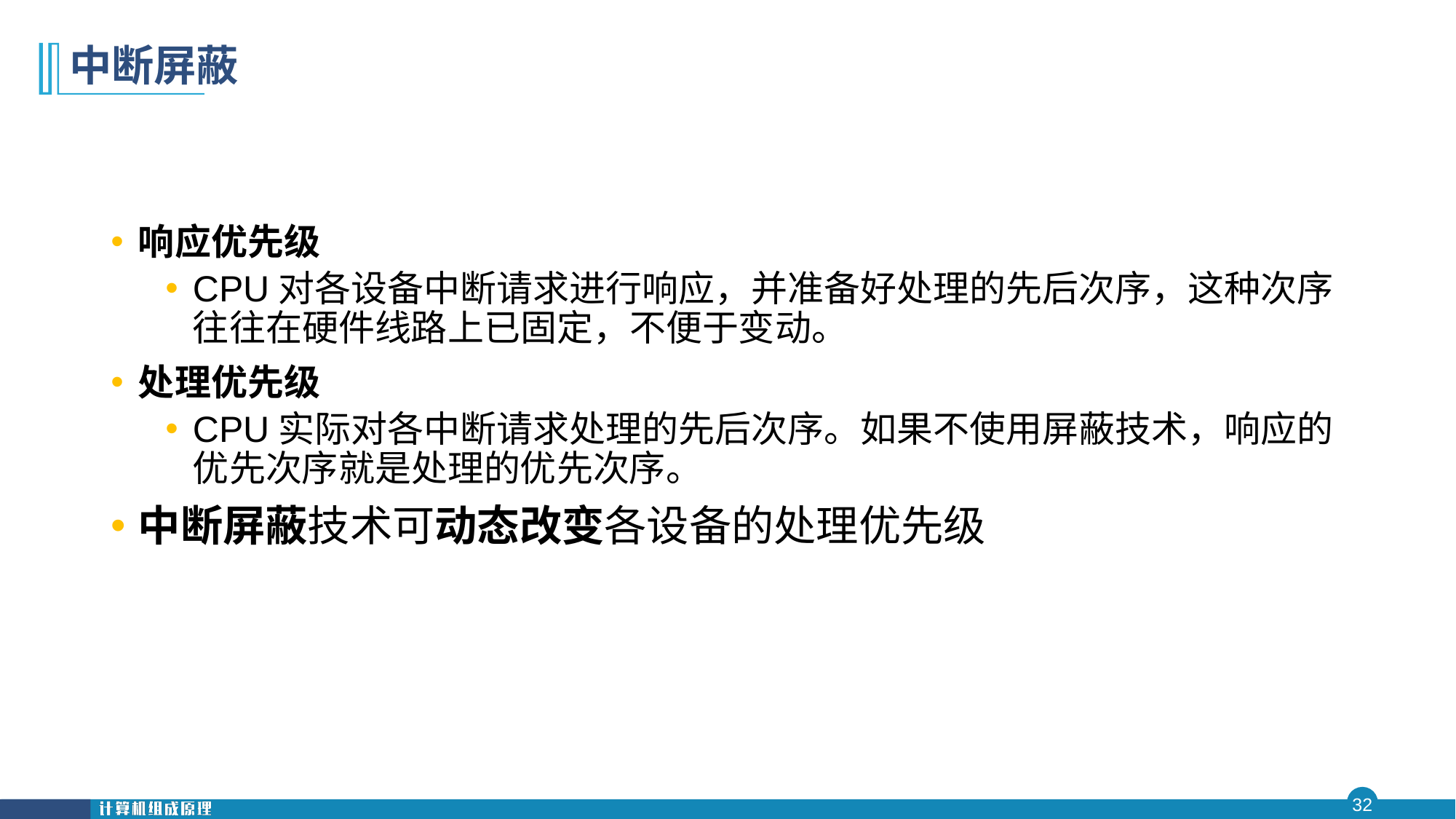

# 中断屏蔽
响应优先级
CPU对各设备中断请求进行响应，并准备好处理的先后次序，这种次序往往在硬件线路上已固定，不便于变动。
处理优先级
CPU实际对各中断请求处理的先后次序。如果不使用屏蔽技术，响应的优先次序就是处理的优先次序。
中断屏蔽技术可动态改变各设备的处理优先级